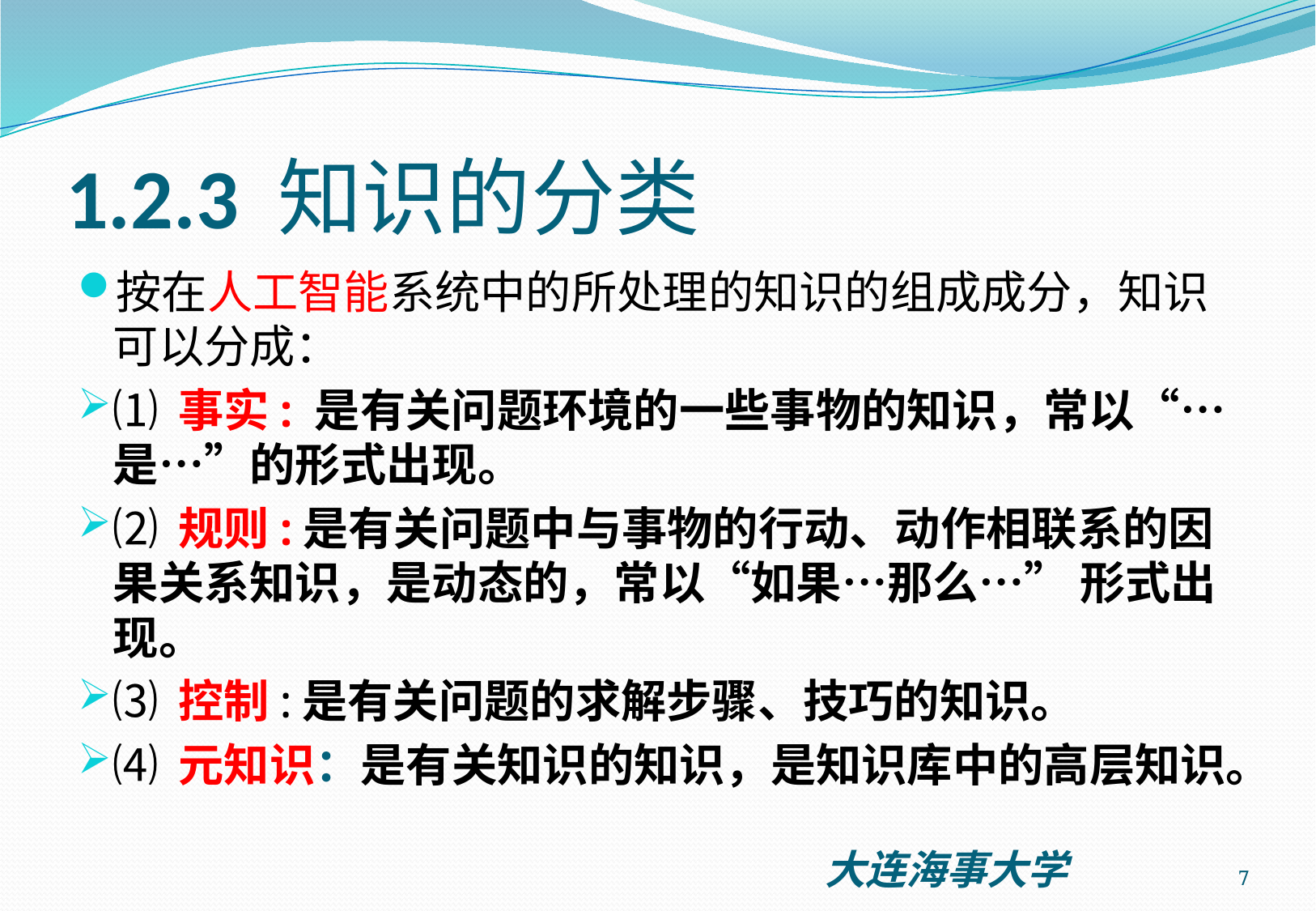

# 1.2.3 知识的分类
按在人工智能系统中的所处理的知识的组成成分，知识可以分成：
⑴ 事实: 是有关问题环境的一些事物的知识，常以“…是…”的形式出现。
⑵ 规则:是有关问题中与事物的行动、动作相联系的因果关系知识，是动态的，常以“如果…那么…” 形式出现。
⑶ 控制:是有关问题的求解步骤、技巧的知识。
⑷ 元知识：是有关知识的知识，是知识库中的高层知识。

7